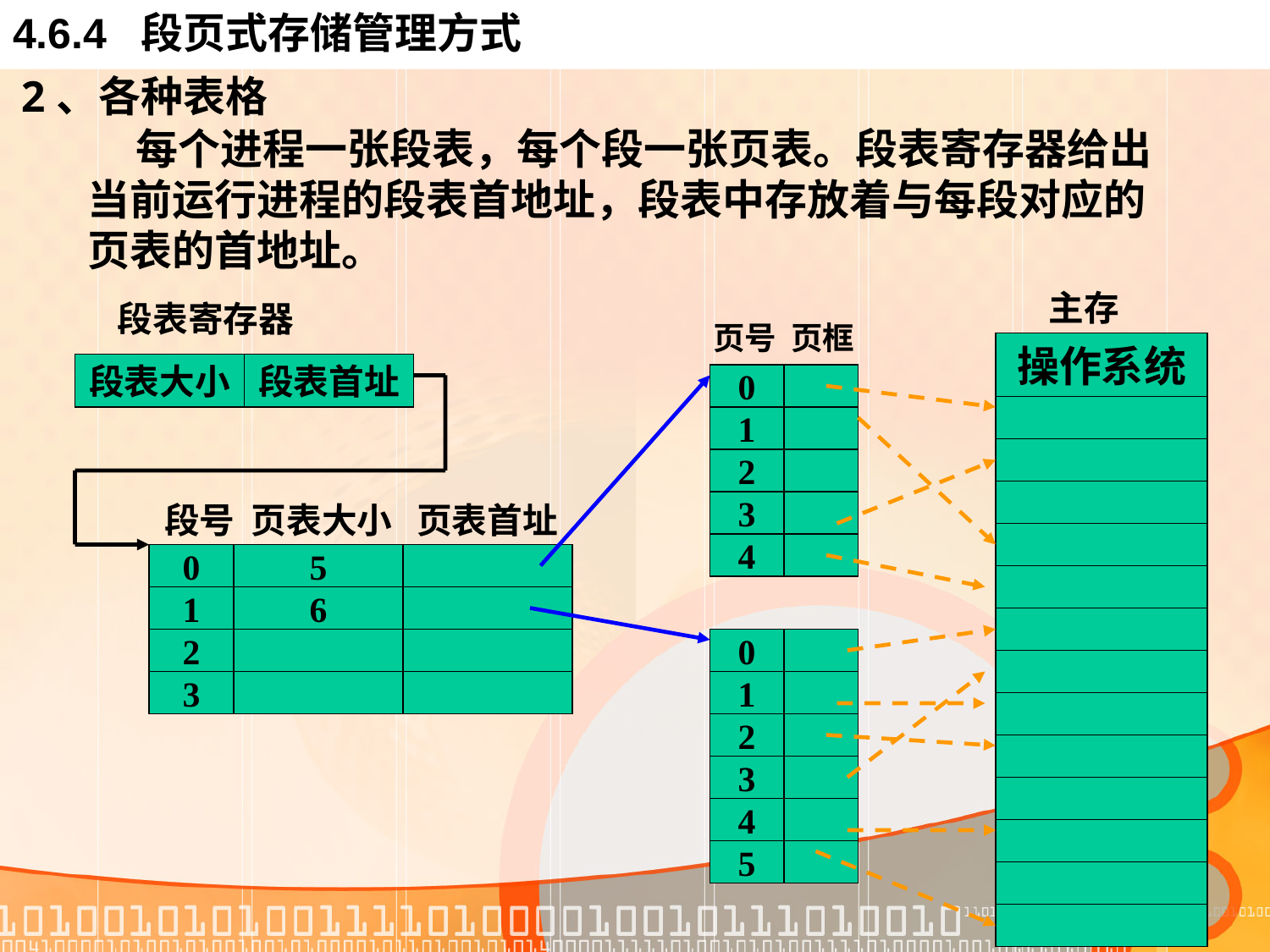

# 4.6.4  段页式存储管理方式
2、各种表格
    每个进程一张段表，每个段一张页表。段表寄存器给出当前运行进程的段表首地址，段表中存放着与每段对应的页表的首地址。
主存
段表寄存器
页号  页框
0

1

2

3

4

0

1

2

3

4

5

段表大小
段表首址

段号  页表大小   页表首址
0
5

1
6

2

3

操作系统